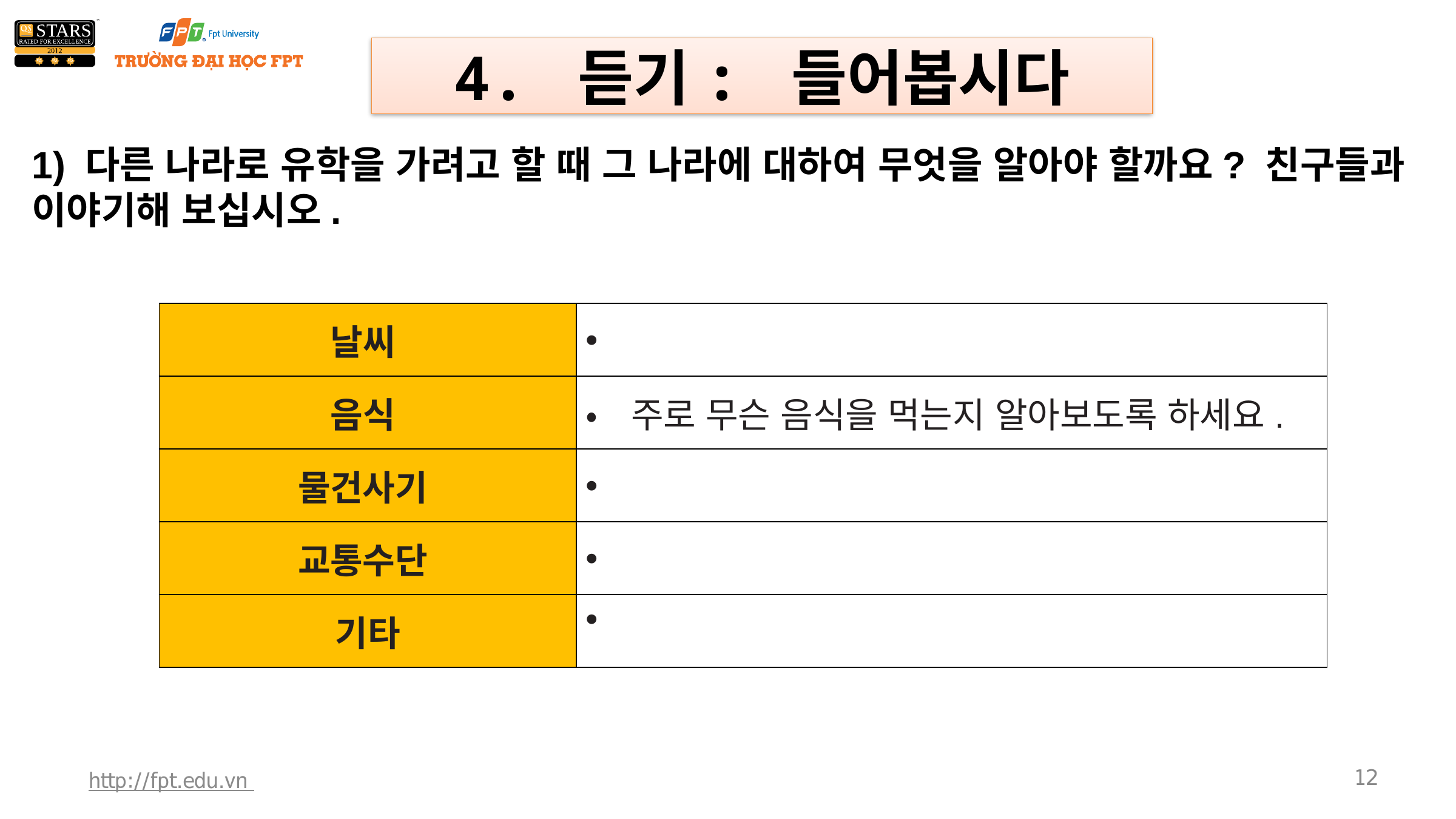

4. 듣기: 들어봅시다
1) 다른 나라로 유학을 가려고 할 때 그 나라에 대하여 무엇을 알아야 할까요? 친구들과 이야기해 보십시오.
| 날씨 | • |
| --- | --- |
| 음식 | •주로 무슨 음식을 먹는지 알아보도록 하세요. |
| 물건사기 | • |
| 교통수단 | • |
| 기타 | • |
http://fpt.edu.vn
12